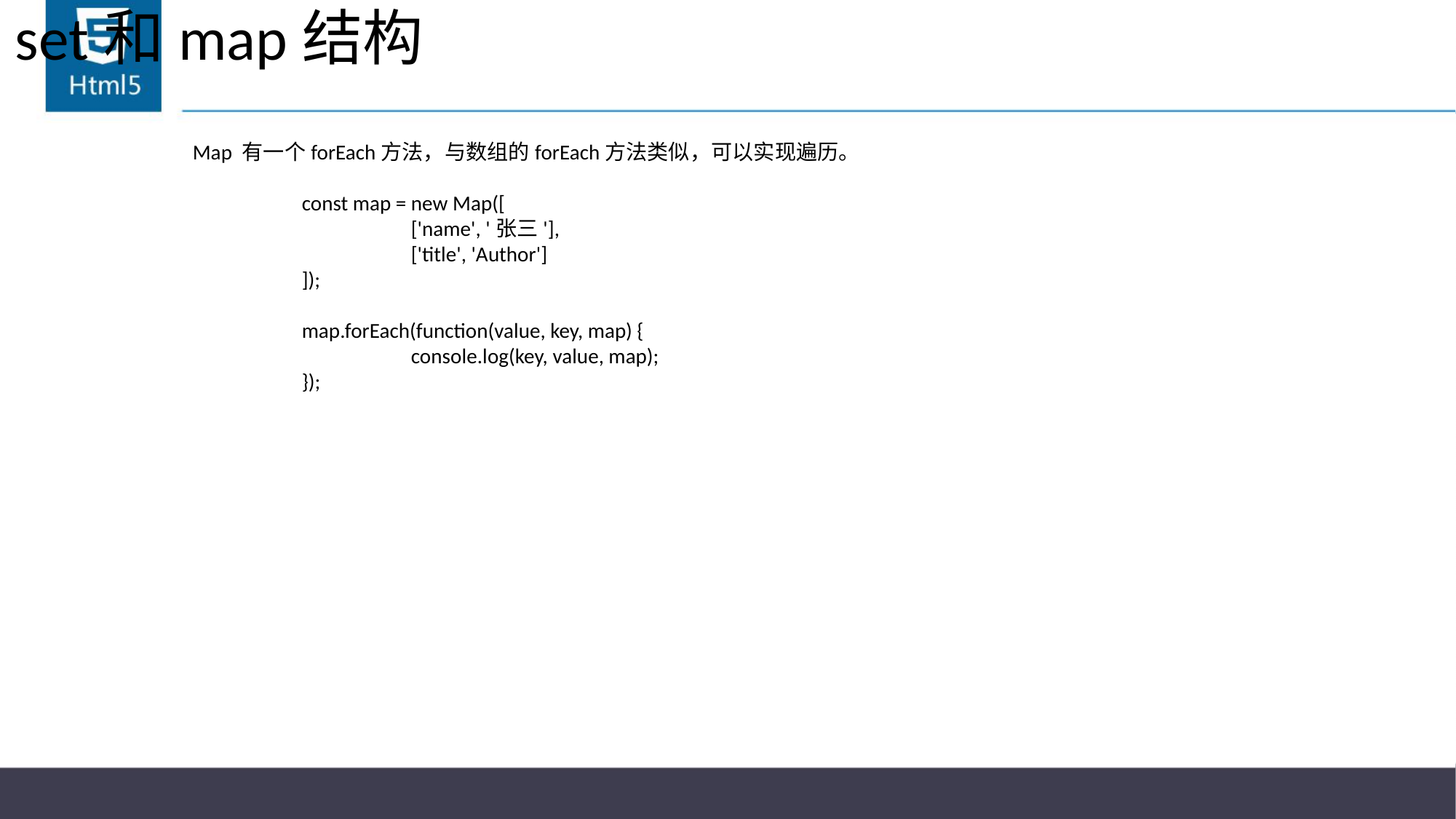

# set和map结构
Map 有一个forEach方法，与数组的forEach方法类似，可以实现遍历。

	const map = new Map([
		['name', '张三'],
		['title', 'Author']
	]);

	map.forEach(function(value, key, map) {
		console.log(key, value, map);
	});